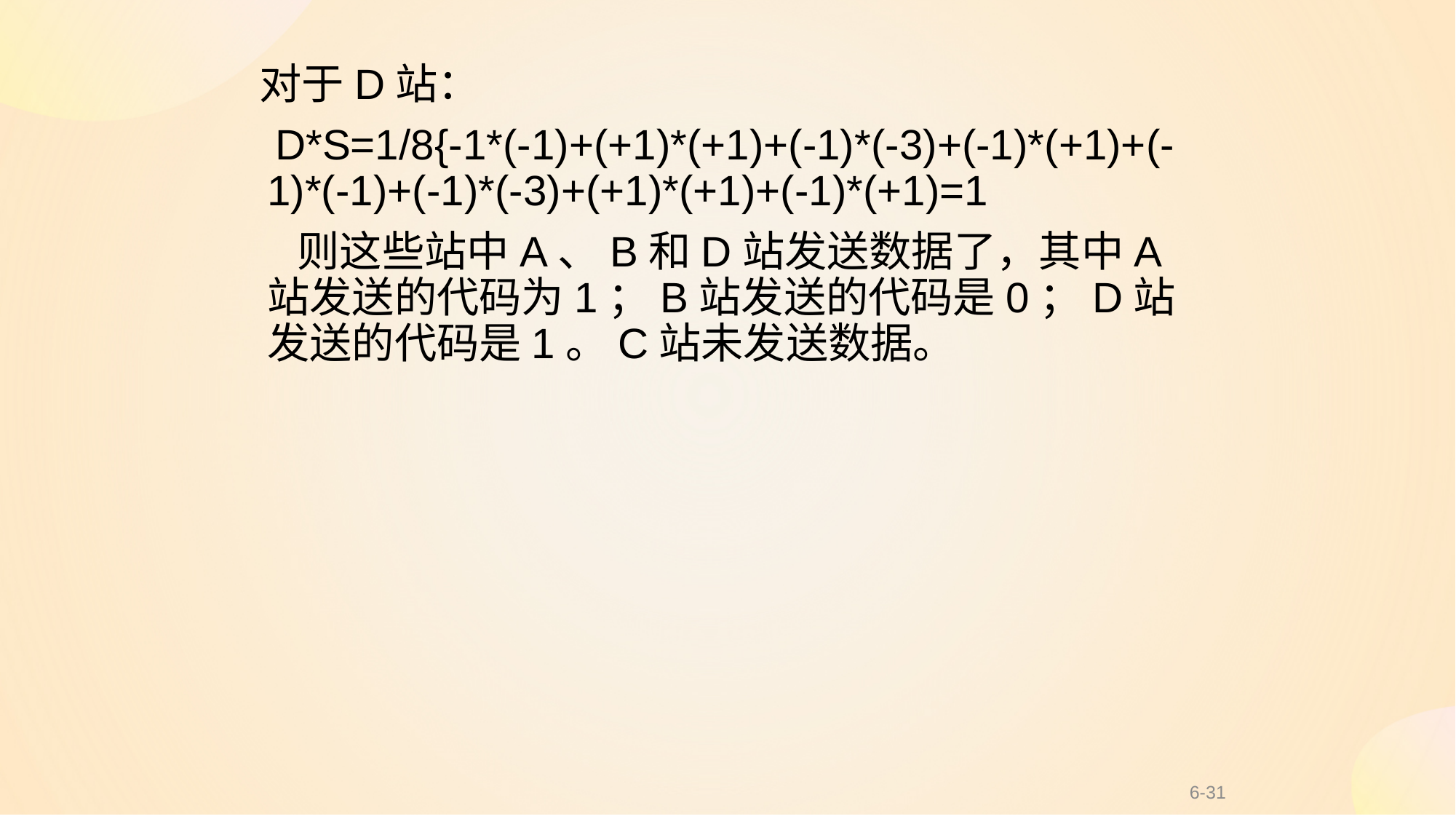

对于D站：
   D*S=1/8{-1*(-1)+(+1)*(+1)+(-1)*(-3)+(-1)*(+1)+(-1)*(-1)+(-1)*(-3)+(+1)*(+1)+(-1)*(+1)=1
     则这些站中A、B和D站发送数据了，其中A站发送的代码为1；B站发送的代码是0；D站发送的代码是1。C站未发送数据。
6-31